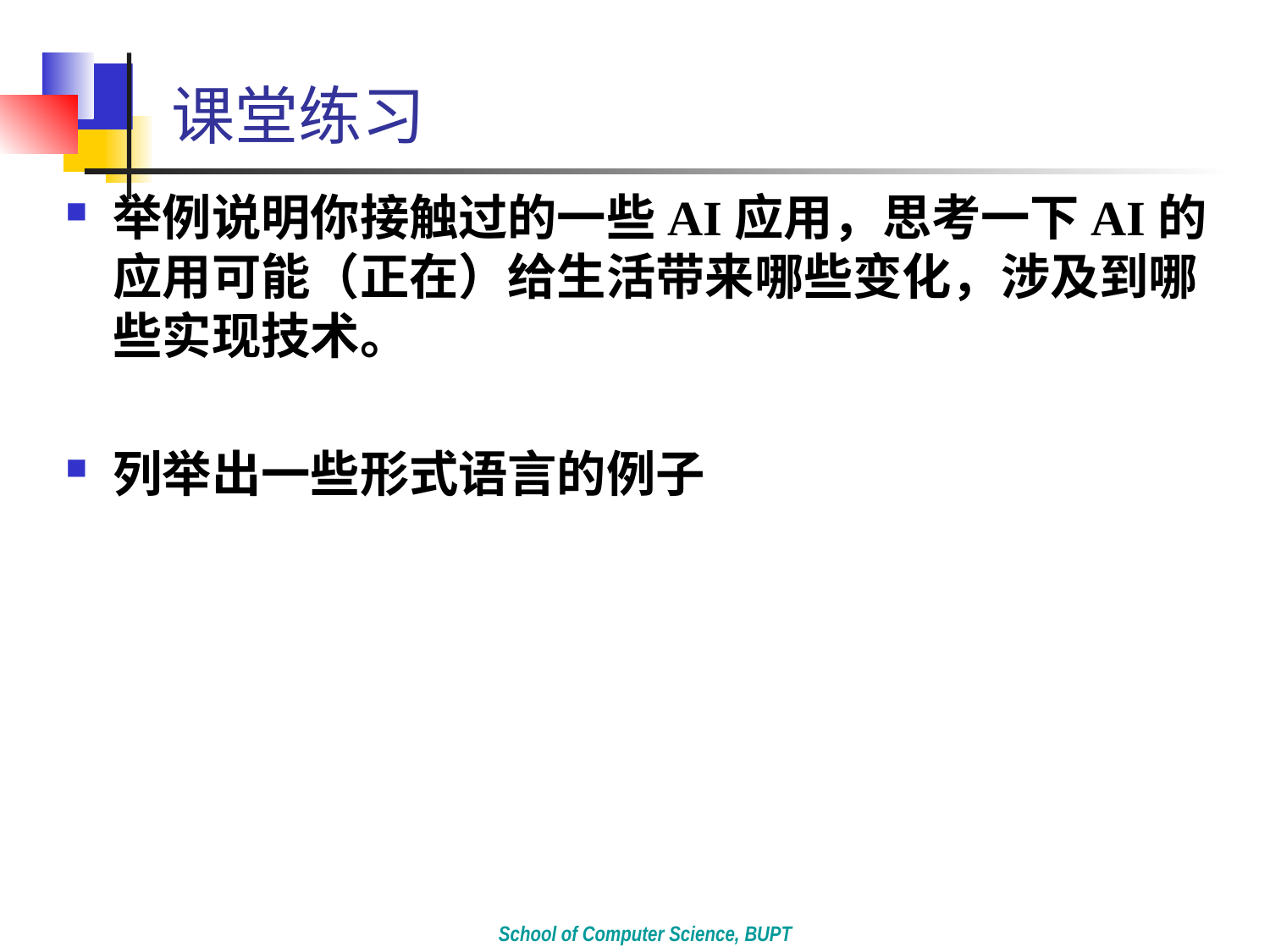

# 课堂练习
举例说明你接触过的一些AI应用，思考一下AI的应用可能（正在）给生活带来哪些变化，涉及到哪些实现技术。

列举出一些形式语言的例子

School of Computer Science, BUPT
38